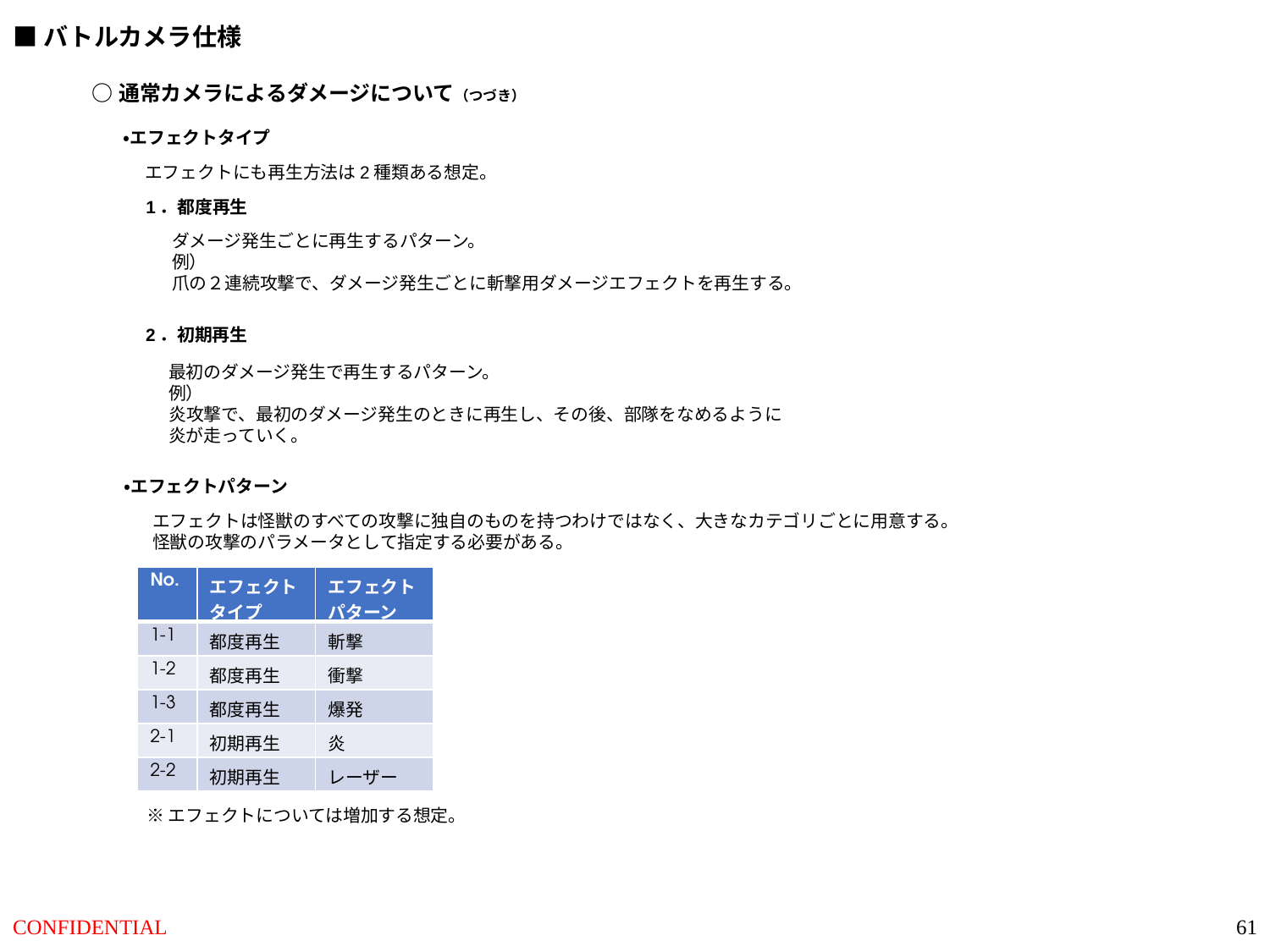

■バトルカメラ仕様
○通常カメラによるダメージについて（つづき）
・エフェクトタイプ
エフェクトにも再生方法は2種類ある想定。
1．都度再生
ダメージ発生ごとに再生するパターン。
例）
爪の２連続攻撃で、ダメージ発生ごとに斬撃用ダメージエフェクトを再生する。
2．初期再生
最初のダメージ発生で再生するパターン。
例）
炎攻撃で、最初のダメージ発生のときに再生し、その後、部隊をなめるように
炎が走っていく。
・エフェクトパターン
エフェクトは怪獣のすべての攻撃に独自のものを持つわけではなく、大きなカテゴリごとに用意する。
怪獣の攻撃のパラメータとして指定する必要がある。
| No. | エフェクト タイプ | エフェクト パターン |
| --- | --- | --- |
| 1-1 | 都度再生 | 斬撃 |
| 1-2 | 都度再生 | 衝撃 |
| 1-3 | 都度再生 | 爆発 |
| 2-1 | 初期再生 | 炎 |
| 2-2 | 初期再生 | レーザー |
※エフェクトについては増加する想定。
61
CONFIDENTIAL